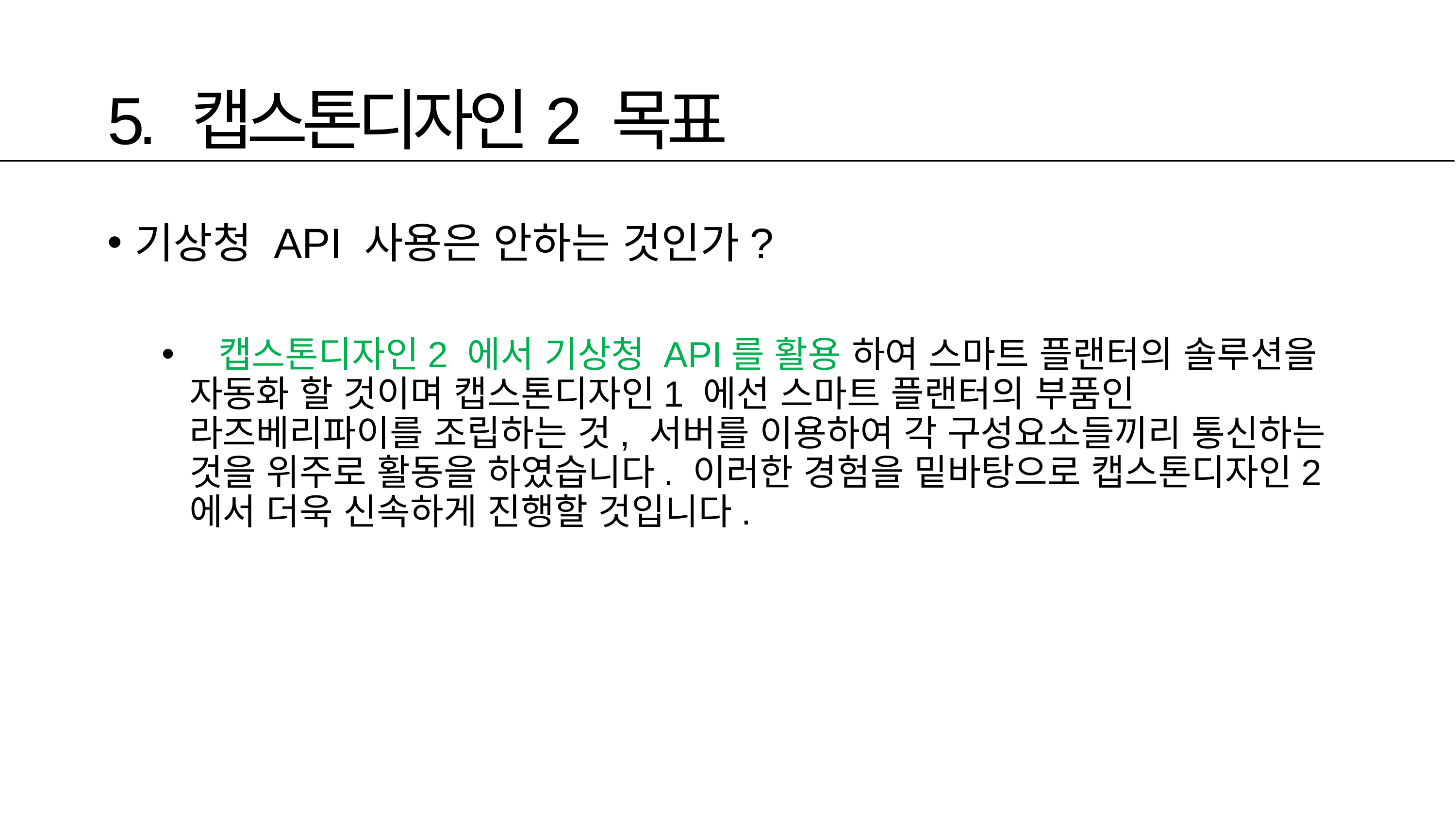

# 5. 캡스톤디자인2 목표

기상청 API 사용은 안하는 것인가?

  캡스톤디자인2 에서 기상청 API를 활용 하여 스마트 플랜터의 솔루션을 자동화 할 것이며 캡스톤디자인1 에선 스마트 플랜터의 부품인 라즈베리파이를 조립하는 것, 서버를 이용하여 각 구성요소들끼리 통신하는 것을 위주로 활동을 하였습니다. 이러한 경험을 밑바탕으로 캡스톤디자인2 에서 더욱 신속하게 진행할 것입니다.